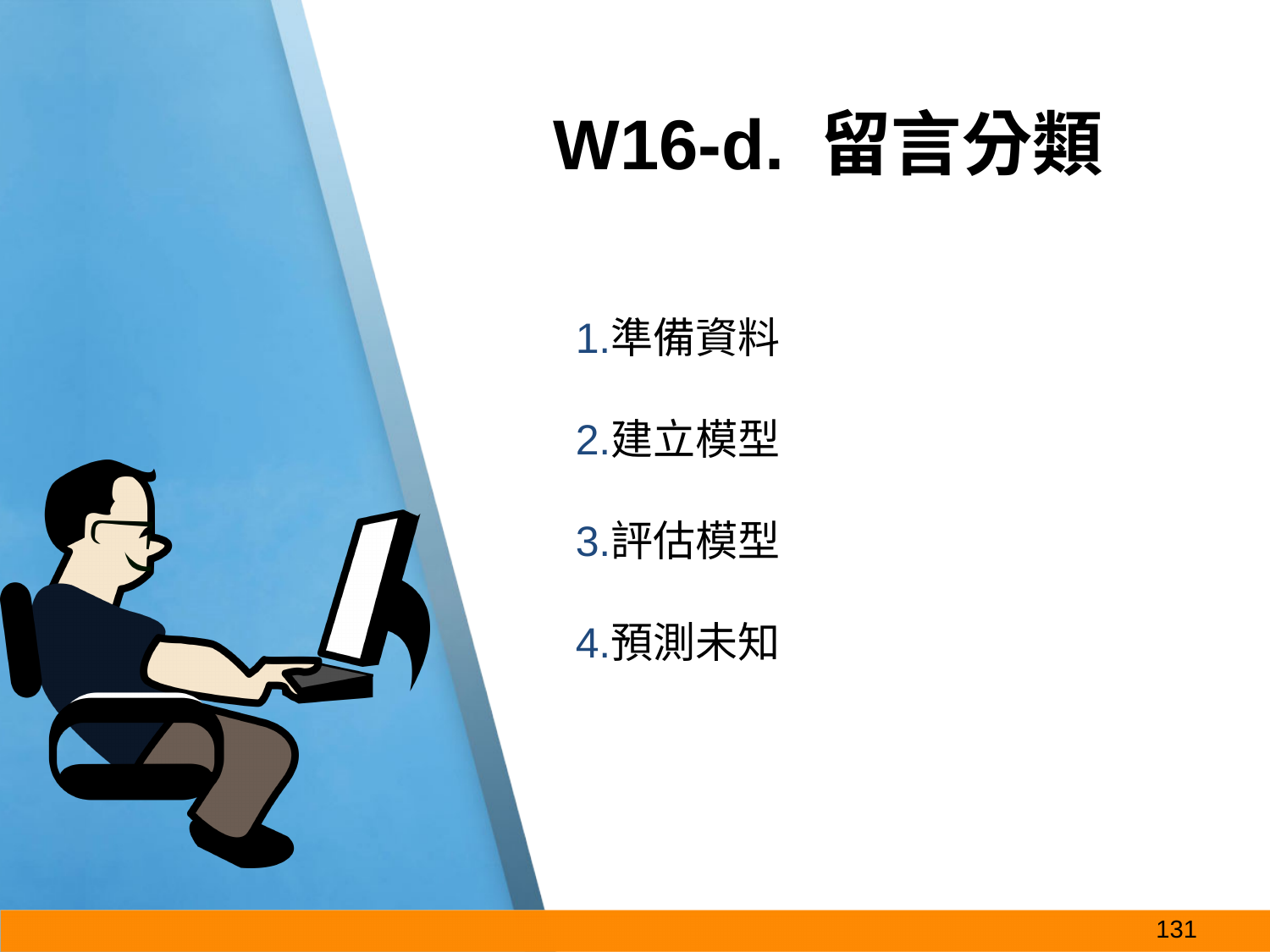

# W16-d. 留言分類
準備資料
建立模型
評估模型
預測未知
131